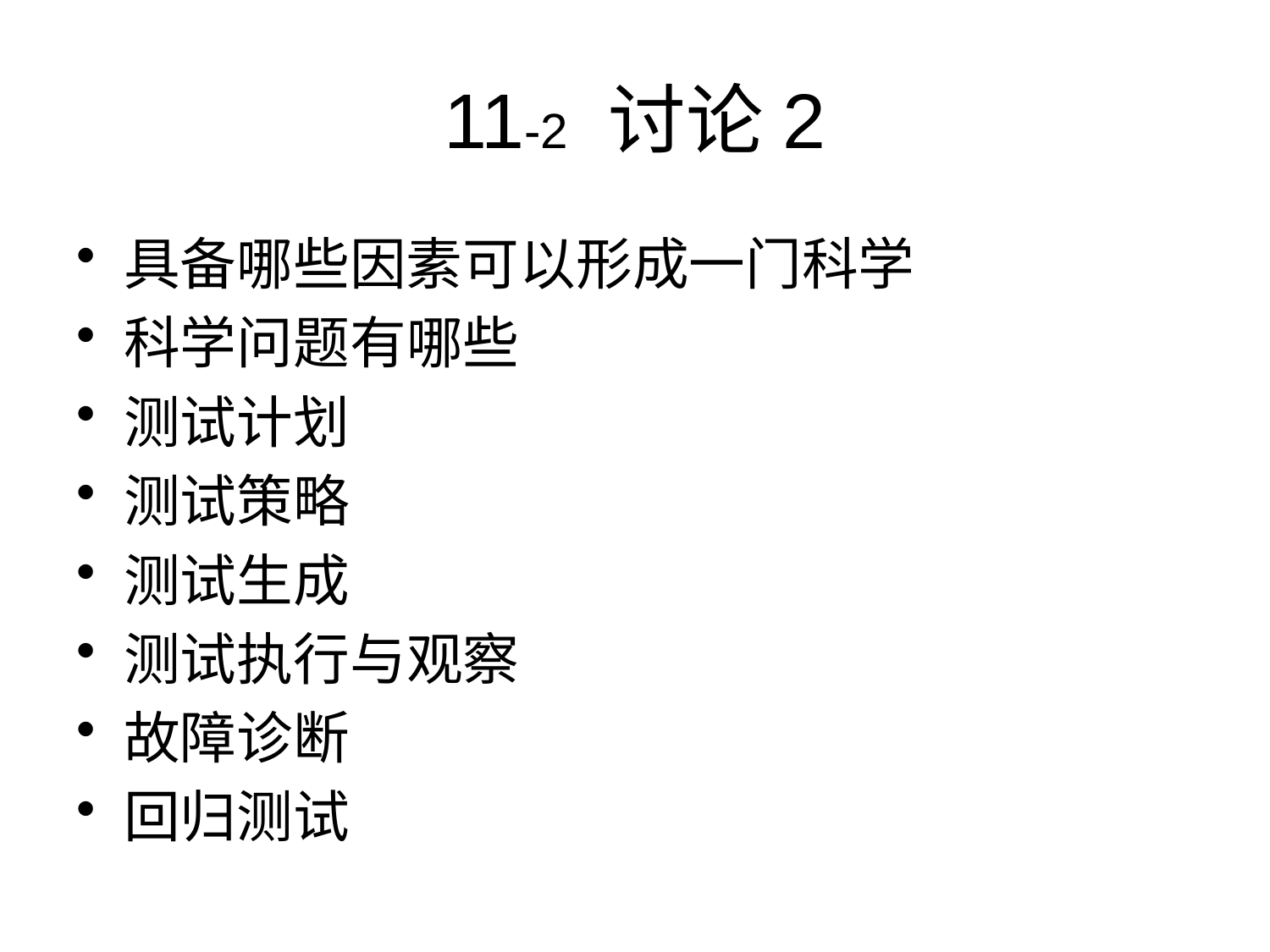

# 11-2 讨论2
具备哪些因素可以形成一门科学
科学问题有哪些
测试计划
测试策略
测试生成
测试执行与观察
故障诊断
回归测试